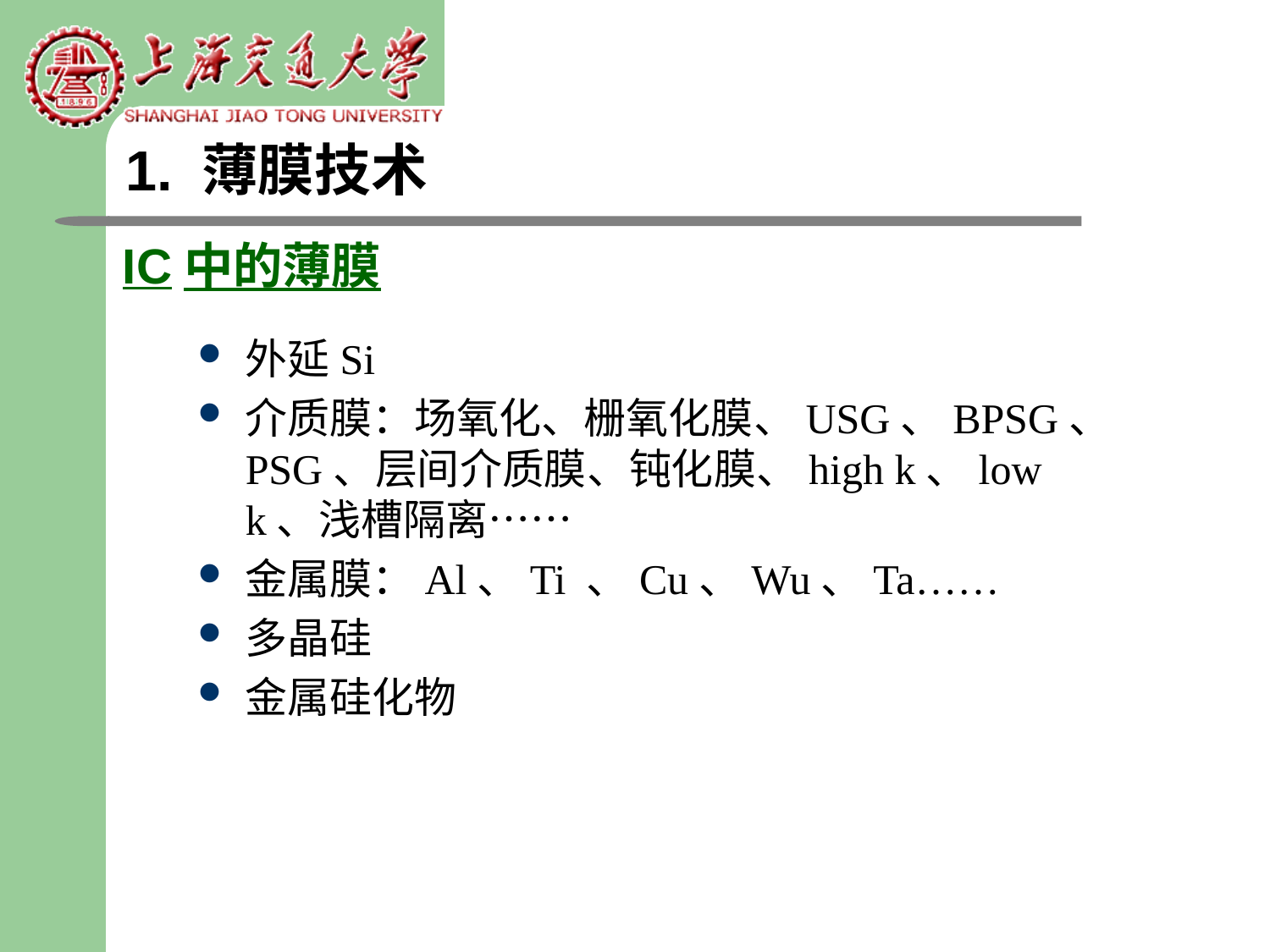

1. 薄膜技术
IC中的薄膜
外延Si
介质膜：场氧化、栅氧化膜、USG、BPSG、PSG、层间介质膜、钝化膜、high k、low k、浅槽隔离……
金属膜：Al、Ti 、Cu、Wu、Ta……
多晶硅
金属硅化物